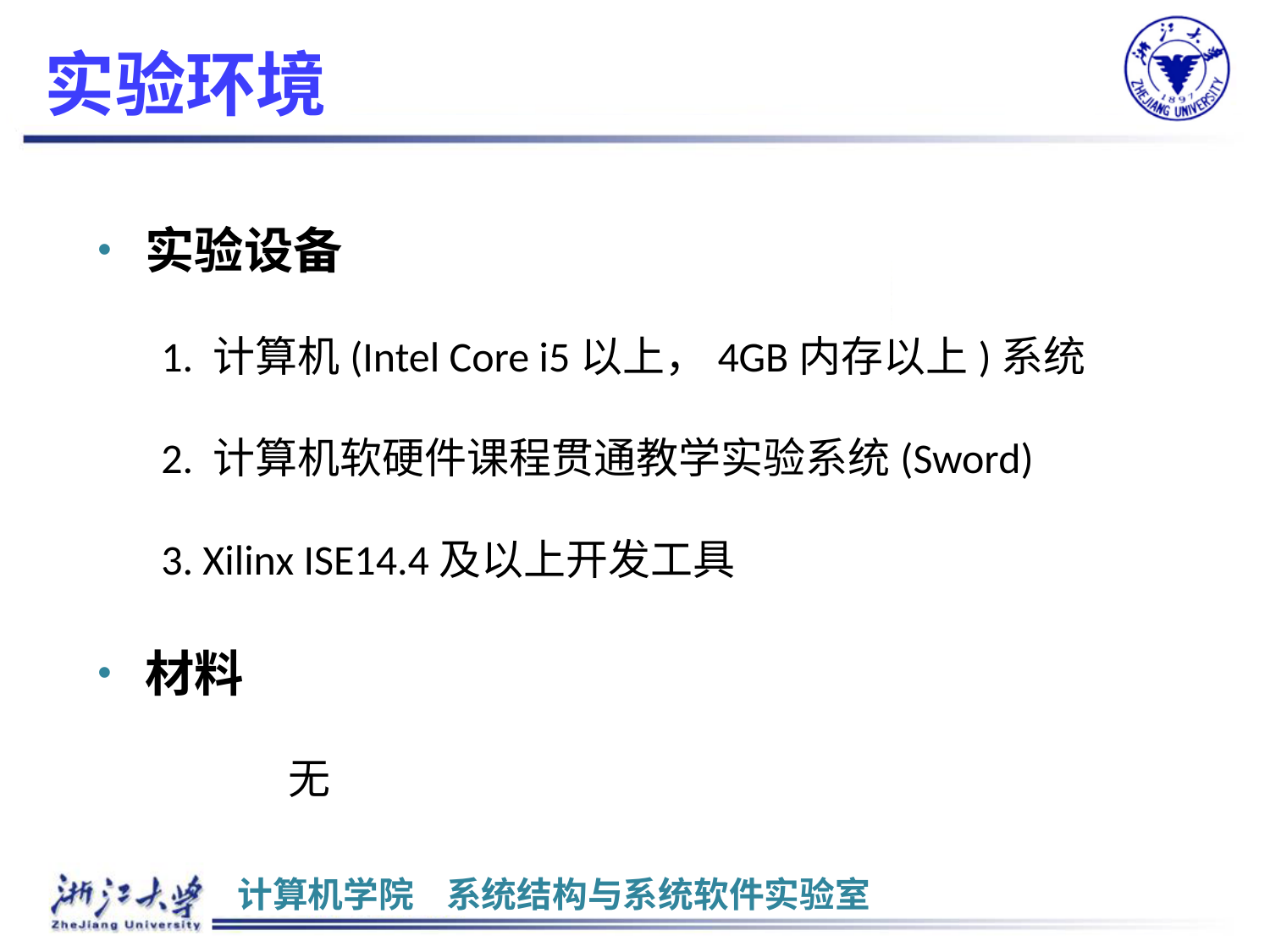

# 实验环境
实验设备
1. 计算机(Intel Core i5以上，4GB内存以上)系统
2. 计算机软硬件课程贯通教学实验系统(Sword)
3. Xilinx ISE14.4及以上开发工具
材料
	无
4